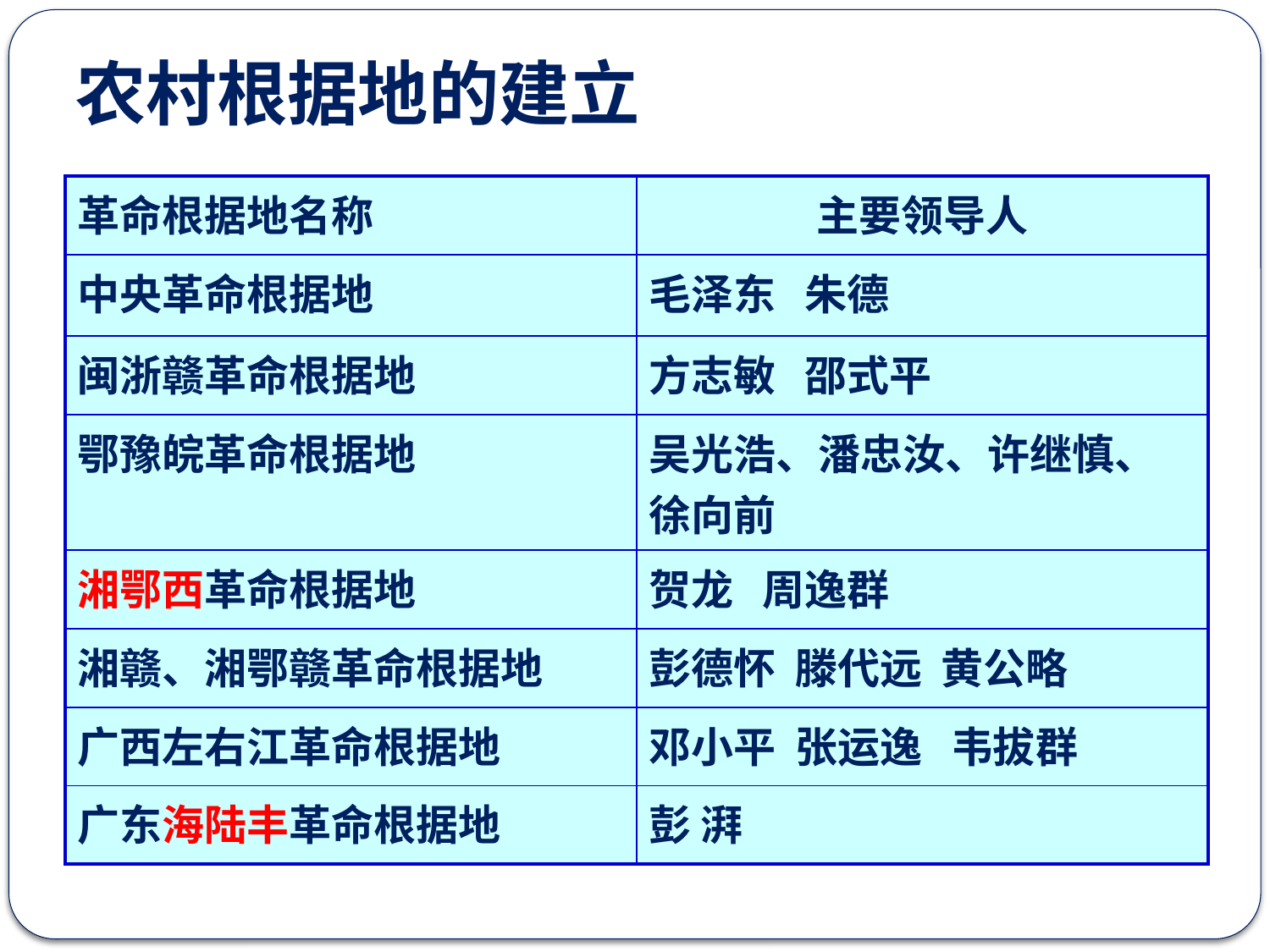

# 农村根据地的建立
| 革命根据地名称 | 主要领导人 |
| --- | --- |
| 中央革命根据地 | 毛泽东 朱德 |
| 闽浙赣革命根据地 | 方志敏 邵式平 |
| 鄂豫皖革命根据地 | 吴光浩、潘忠汝、许继慎、徐向前 |
| 湘鄂西革命根据地 | 贺龙 周逸群 |
| 湘赣、湘鄂赣革命根据地 | 彭德怀 滕代远 黄公略 |
| 广西左右江革命根据地 | 邓小平 张运逸 韦拔群 |
| 广东海陆丰革命根据地 | 彭 湃 |